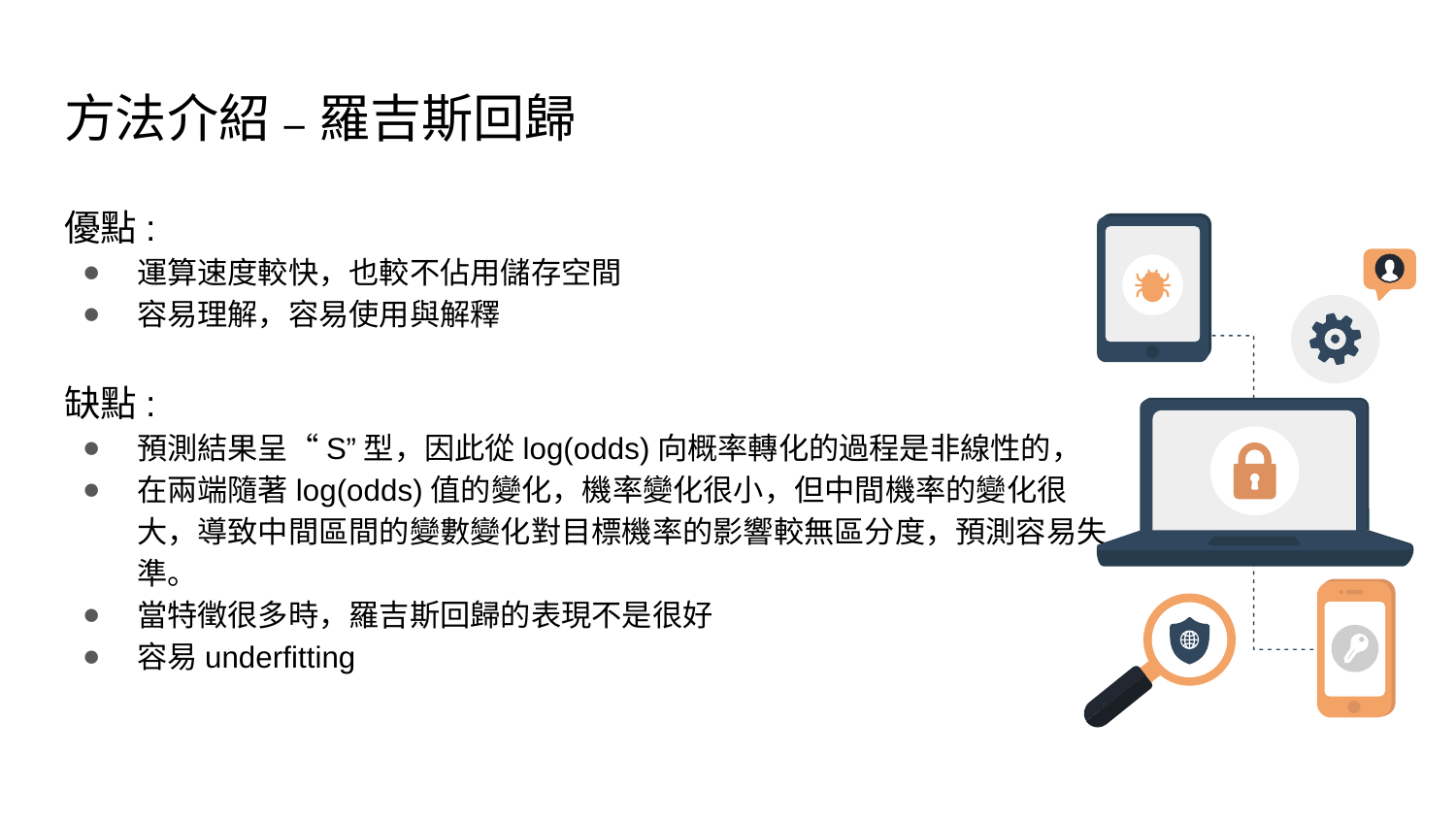

# 方法介紹 – 羅吉斯回歸
優點:
運算速度較快，也較不佔用儲存空間
容易理解，容易使用與解釋

缺點:
預測結果呈“S”型，因此從log(odds)向概率轉化的過程是非線性的，
在兩端隨著log(odds)值的變化，機率變化很小，但中間機率的變化很大，導致中間區間的變數變化對目標機率的影響較無區分度，預測容易失準。
當特徵很多時，羅吉斯回歸的表現不是很好
容易underfitting